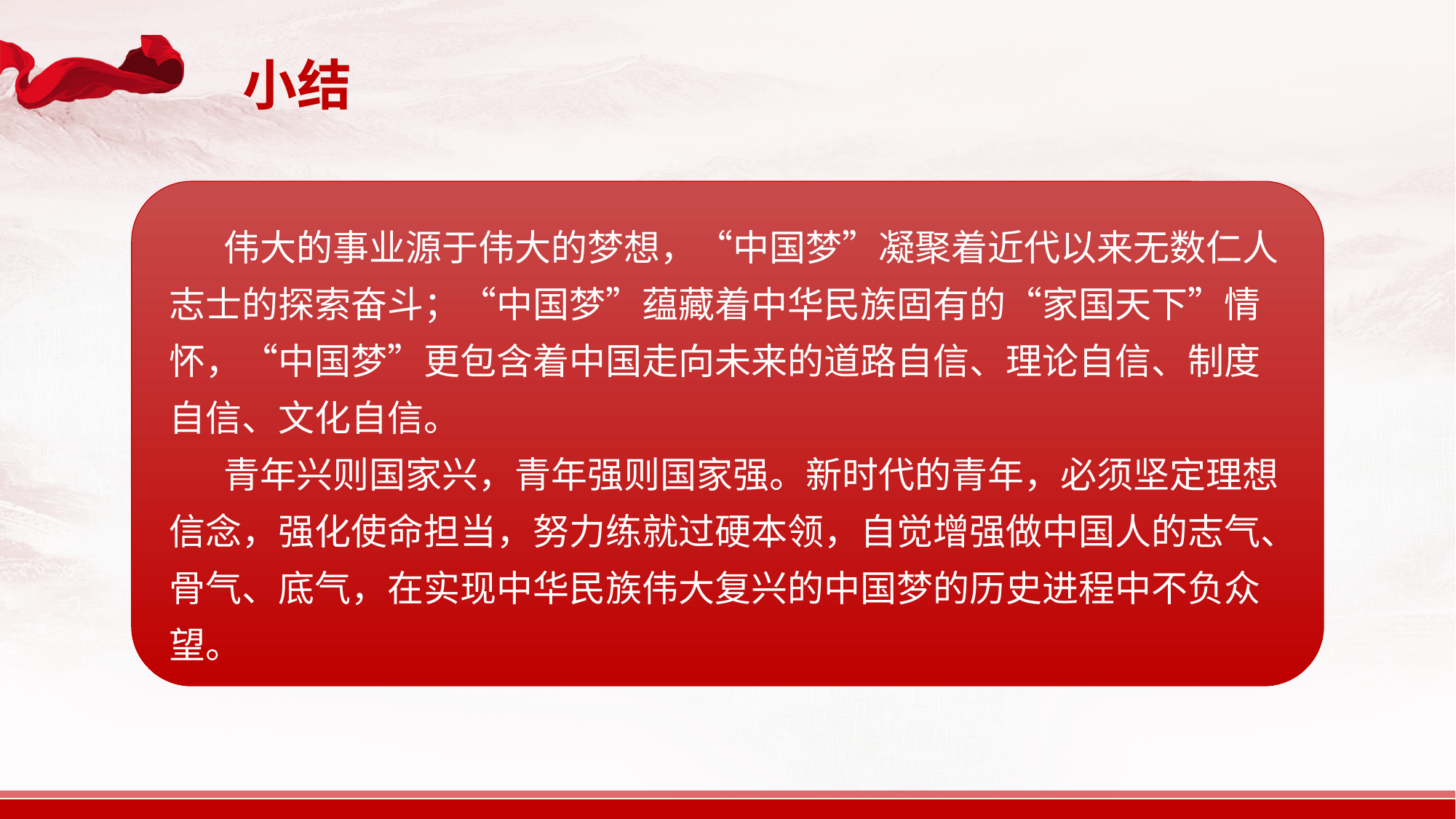

小结

伟大的事业源于伟大的梦想，“中国梦”凝聚着近代以来无数仁人志士的探索奋斗；“中国梦”蕴藏着中华民族固有的“家国天下”情怀，“中国梦”更包含着中国走向未来的道路自信、理论自信、制度自信、文化自信。
青年兴则国家兴，青年强则国家强。新时代的青年，必须坚定理想信念，强化使命担当，努力练就过硬本领，自觉增强做中国人的志气、骨气、底气，在实现中华民族伟大复兴的中国梦的历史进程中不负众望。